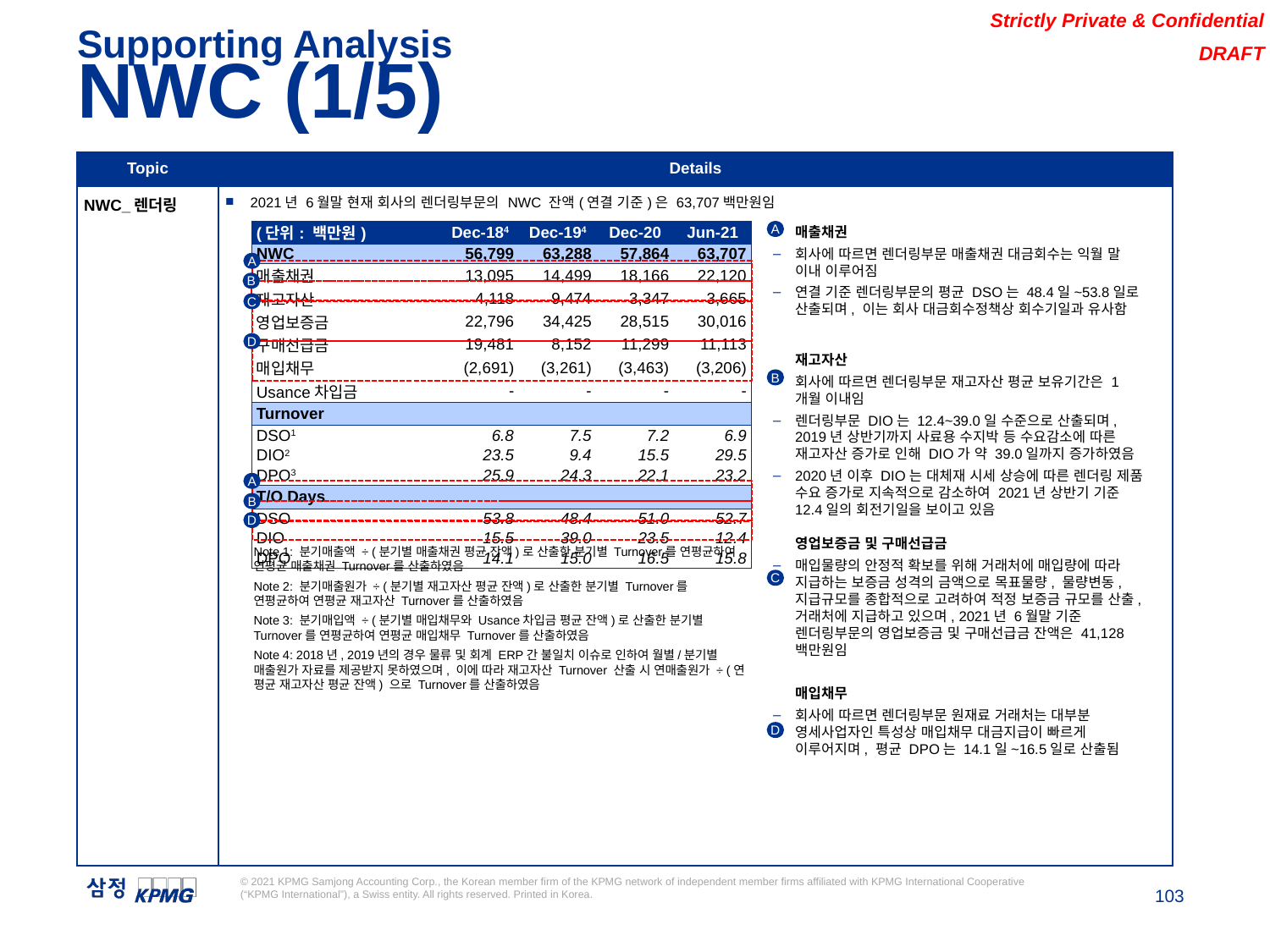

Supporting Analysis
NWC (1/5)
| Topic | Details |
| --- | --- |
| NWC\_렌더링 | 2021년 6월말 현재 회사의 렌더링부문의 NWC 잔액(연결 기준)은 63,707백만원임 |
매출채권
회사에 따르면 렌더링부문 매출채권 대금회수는 익월 말 이내 이루어짐
연결 기준 렌더링부문의 평균 DSO는 48.4일~53.8일로 산출되며, 이는 회사 대금회수정책상 회수기일과 유사함

재고자산
회사에 따르면 렌더링부문 재고자산 평균 보유기간은 1개월 이내임
렌더링부문 DIO는 12.4~39.0일 수준으로 산출되며, 2019년 상반기까지 사료용 수지박 등 수요감소에 따른 재고자산 증가로 인해 DIO가 약 39.0일까지 증가하였음
2020년 이후 DIO는 대체재 시세 상승에 따른 렌더링 제품 수요 증가로 지속적으로 감소하여 2021년 상반기 기준 12.4일의 회전기일을 보이고 있음

영업보증금 및 구매선급금
매입물량의 안정적 확보를 위해 거래처에 매입량에 따라 지급하는 보증금 성격의 금액으로 목표물량, 물량변동, 지급규모를 종합적으로 고려하여 적정 보증금 규모를 산출, 거래처에 지급하고 있으며, 2021년 6월말 기준 렌더링부문의 영업보증금 및 구매선급금 잔액은 41,128백만원임

매입채무
회사에 따르면 렌더링부문 원재료 거래처는 대부분 영세사업자인 특성상 매입채무 대금지급이 빠르게 이루어지며, 평균 DPO는 14.1일~16.5일로 산출됨

| (단위: 백만원) | Dec-184 | Dec-194 | Dec-20 | Jun-21 |
| --- | --- | --- | --- | --- |
| NWC | 56,799 | 63,288 | 57,864 | 63,707 |
| 매출채권 | 13,095 | 14,499 | 18,166 | 22,120 |
| 재고자산 | 4,118 | 9,474 | 3,347 | 3,665 |
| 영업보증금 | 22,796 | 34,425 | 28,515 | 30,016 |
| 구매선급금 | 19,481 | 8,152 | 11,299 | 11,113 |
| 매입채무 | (2,691) | (3,261) | (3,463) | (3,206) |
| Usance차입금 | - | - | - | - |
| Turnover |  |  |  |  |
| DSO1 | 6.8 | 7.5 | 7.2 | 6.9 |
| DIO2 | 23.5 | 9.4 | 15.5 | 29.5 |
| DPO3 | 25.9 | 24.3 | 22.1 | 23.2 |
| T/O Days |  |  |  |  |
| DSO | 53.8 | 48.4 | 51.0 | 52.7 |
| DIO | 15.5 | 39.0 | 23.5 | 12.4 |
| DPO | 14.1 | 15.0 | 16.5 | 15.8 |
A
A

B

C

D

B
A

B

D

Note 1: 분기매출액 ÷ (분기별 매출채권 평균 잔액)로 산출한 분기별 Turnover를 연평균하여 연평균 매출채권 Turnover를 산출하였음
Note 2: 분기매출원가 ÷ (분기별 재고자산 평균 잔액)로 산출한 분기별 Turnover를 연평균하여 연평균 재고자산 Turnover를 산출하였음
Note 3: 분기매입액 ÷ (분기별 매입채무와 Usance차입금 평균 잔액)로 산출한 분기별 Turnover를 연평균하여 연평균 매입채무 Turnover를 산출하였음
Note 4: 2018년, 2019년의 경우 물류 및 회계 ERP간 불일치 이슈로 인하여 월별/분기별 매출원가 자료를 제공받지 못하였으며, 이에 따라 재고자산 Turnover 산출 시 연매출원가 ÷ (연 평균 재고자산 평균 잔액) 으로 Turnover를 산출하였음
C
D